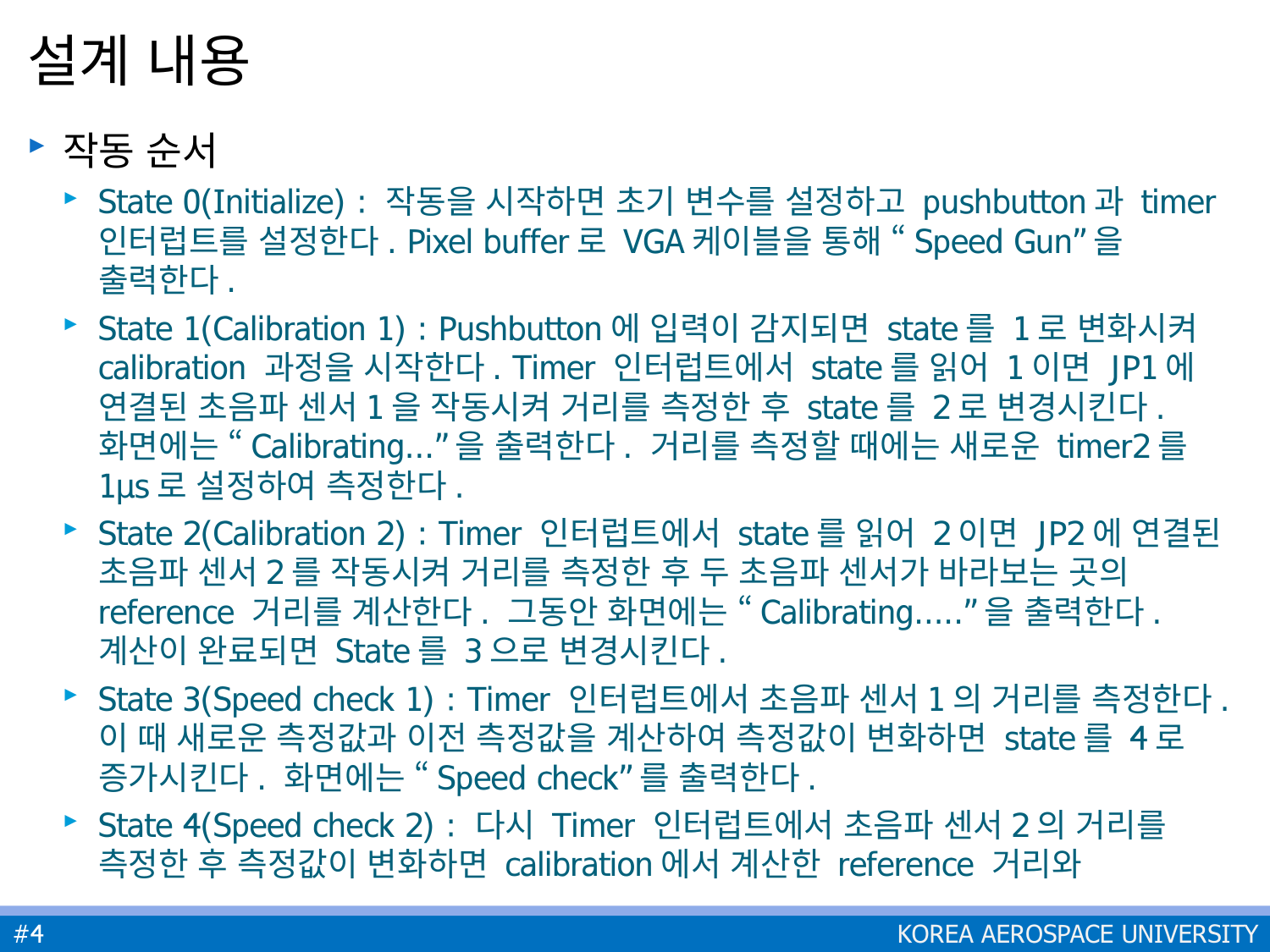

# 설계 내용
작동 순서
State 0(Initialize) : 작동을 시작하면 초기 변수를 설정하고 pushbutton과 timer인터럽트를 설정한다. Pixel buffer로 VGA케이블을 통해 “Speed Gun”을 출력한다.
State 1(Calibration 1) : Pushbutton에 입력이 감지되면 state를 1로 변화시켜 calibration 과정을 시작한다. Timer 인터럽트에서 state를 읽어 1이면 JP1에 연결된 초음파 센서1을 작동시켜 거리를 측정한 후 state를 2로 변경시킨다. 화면에는 “Calibrating...”을 출력한다. 거리를 측정할 때에는 새로운 timer2를 1µs로 설정하여 측정한다.
State 2(Calibration 2) : Timer 인터럽트에서 state를 읽어 2이면 JP2에 연결된 초음파 센서2를 작동시켜 거리를 측정한 후 두 초음파 센서가 바라보는 곳의 reference 거리를 계산한다. 그동안 화면에는 “Calibrating.....”을 출력한다. 계산이 완료되면 State를 3으로 변경시킨다.
State 3(Speed check 1) : Timer 인터럽트에서 초음파 센서1의 거리를 측정한다. 이 때 새로운 측정값과 이전 측정값을 계산하여 측정값이 변화하면 state를 4로 증가시킨다. 화면에는 “Speed check”를 출력한다.
State 4(Speed check 2) : 다시 Timer 인터럽트에서 초음파 센서2의 거리를 측정한 후 측정값이 변화하면 calibration에서 계산한 reference 거리와
#4